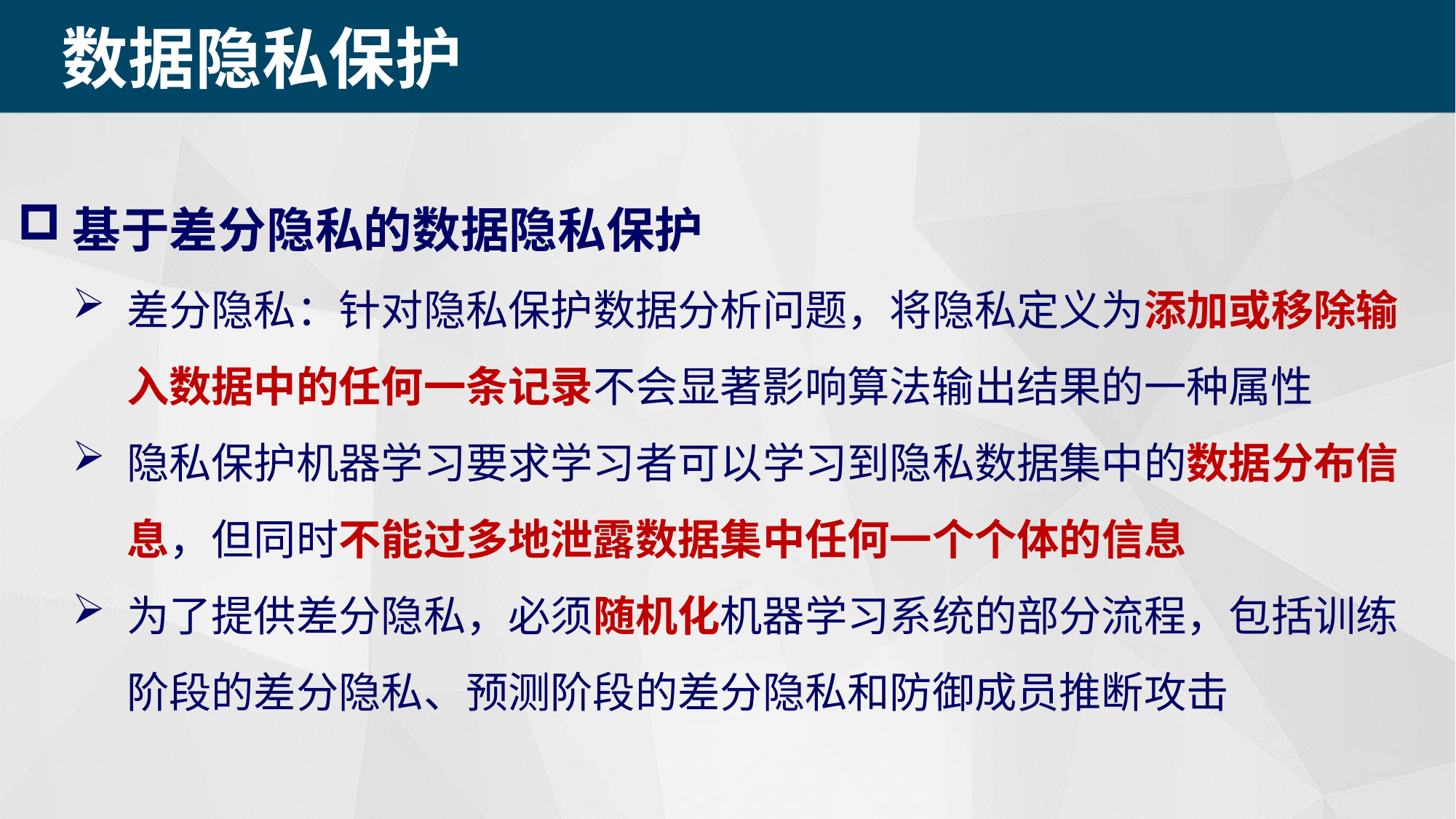

数据隐私保护
基于差分隐私的数据隐私保护
差分隐私：针对隐私保护数据分析问题，将隐私定义为添加或移除输入数据中的任何一条记录不会显著影响算法输出结果的一种属性
隐私保护机器学习要求学习者可以学习到隐私数据集中的数据分布信息，但同时不能过多地泄露数据集中任何一个个体的信息
为了提供差分隐私，必须随机化机器学习系统的部分流程，包括训练阶段的差分隐私、预测阶段的差分隐私和防御成员推断攻击